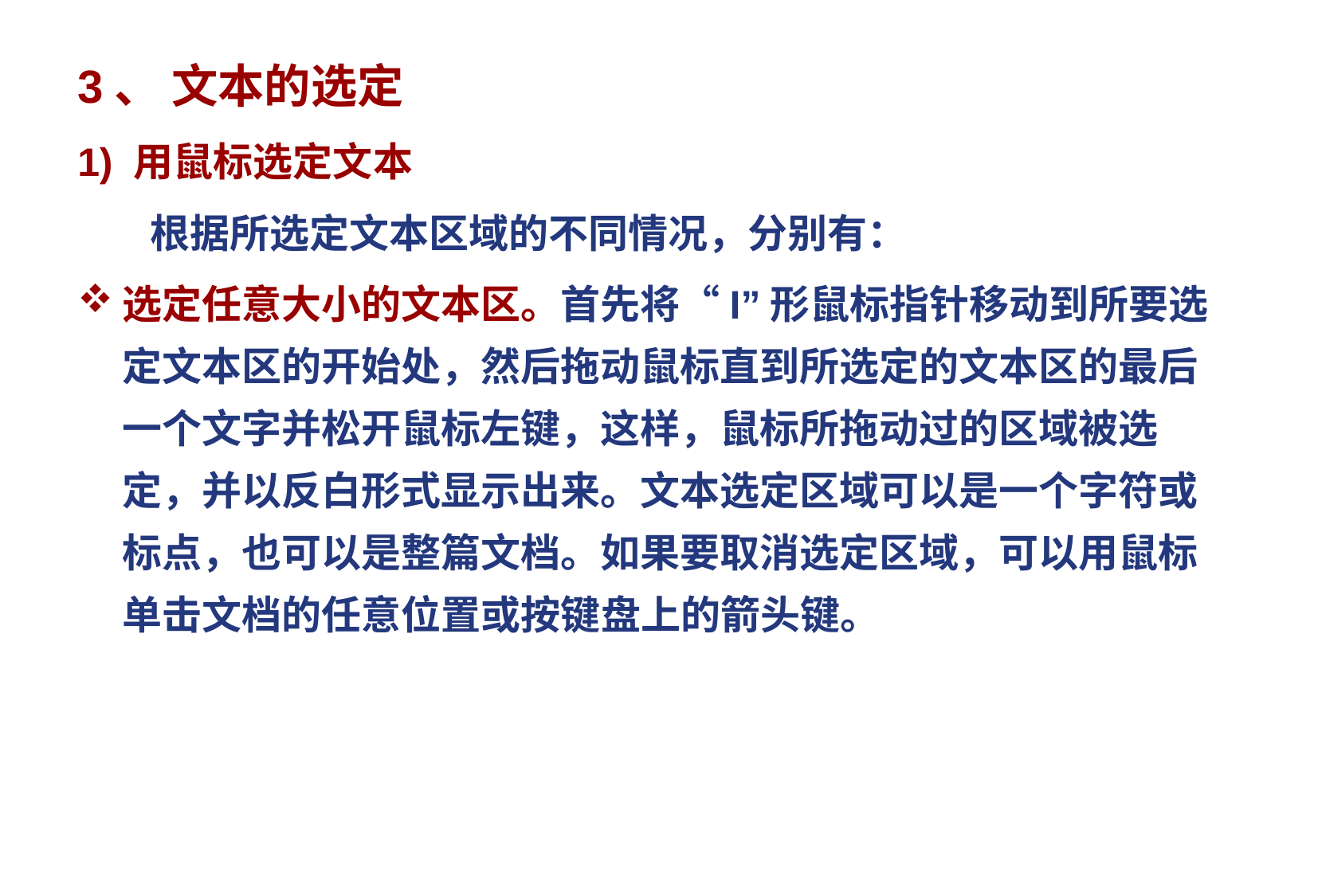

3、 文本的选定
1) 用鼠标选定文本
       根据所选定文本区域的不同情况，分别有：
选定任意大小的文本区。首先将“I”形鼠标指针移动到所要选定文本区的开始处，然后拖动鼠标直到所选定的文本区的最后一个文字并松开鼠标左键，这样，鼠标所拖动过的区域被选定，并以反白形式显示出来。文本选定区域可以是一个字符或标点，也可以是整篇文档。如果要取消选定区域，可以用鼠标单击文档的任意位置或按键盘上的箭头键。